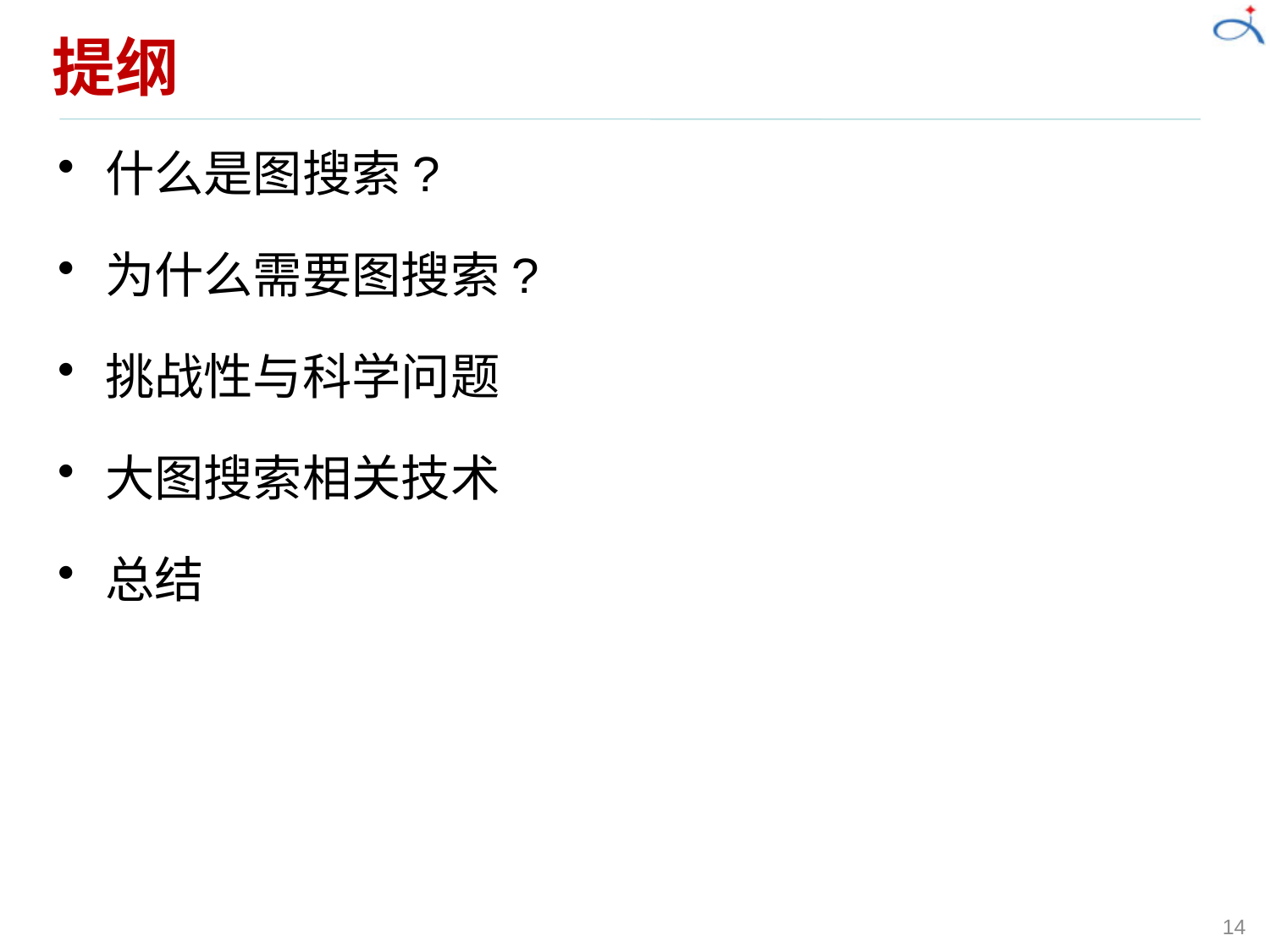

# 提纲
什么是图搜索?
为什么需要图搜索?
挑战性与科学问题
大图搜索相关技术
总结
14